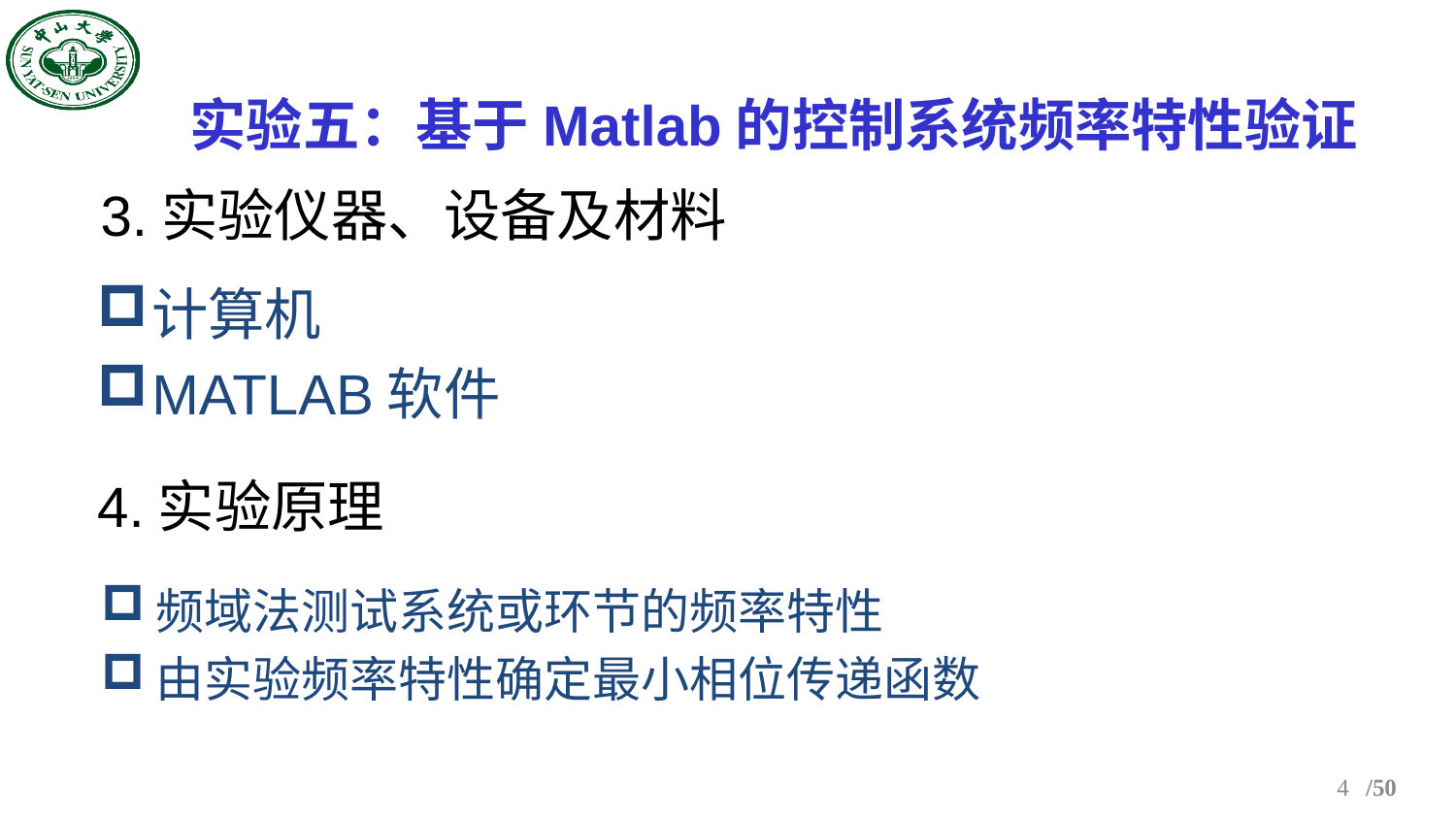

实验五：基于Matlab的控制系统频率特性验证
3.实验仪器、设备及材料
计算机
MATLAB软件
4.实验原理
频域法测试系统或环节的频率特性
由实验频率特性确定最小相位传递函数
4